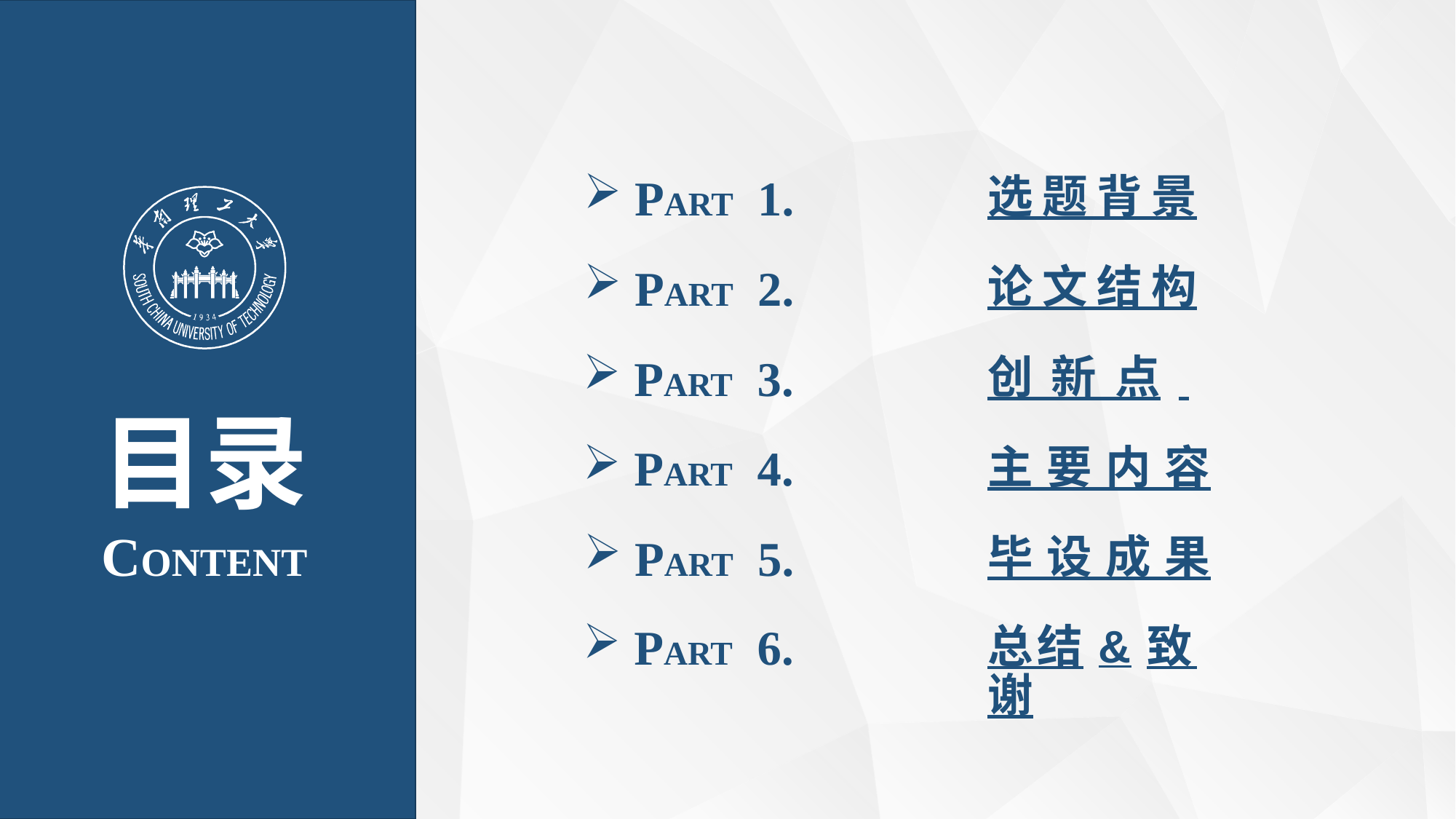

选题背景
 PART  1.

 PART  2.
论文结构
 PART  3.
创新点
目录
CONTENT
 PART  4.
主要内容
 PART  5.
毕设成果
 PART  6.
总结&致谢